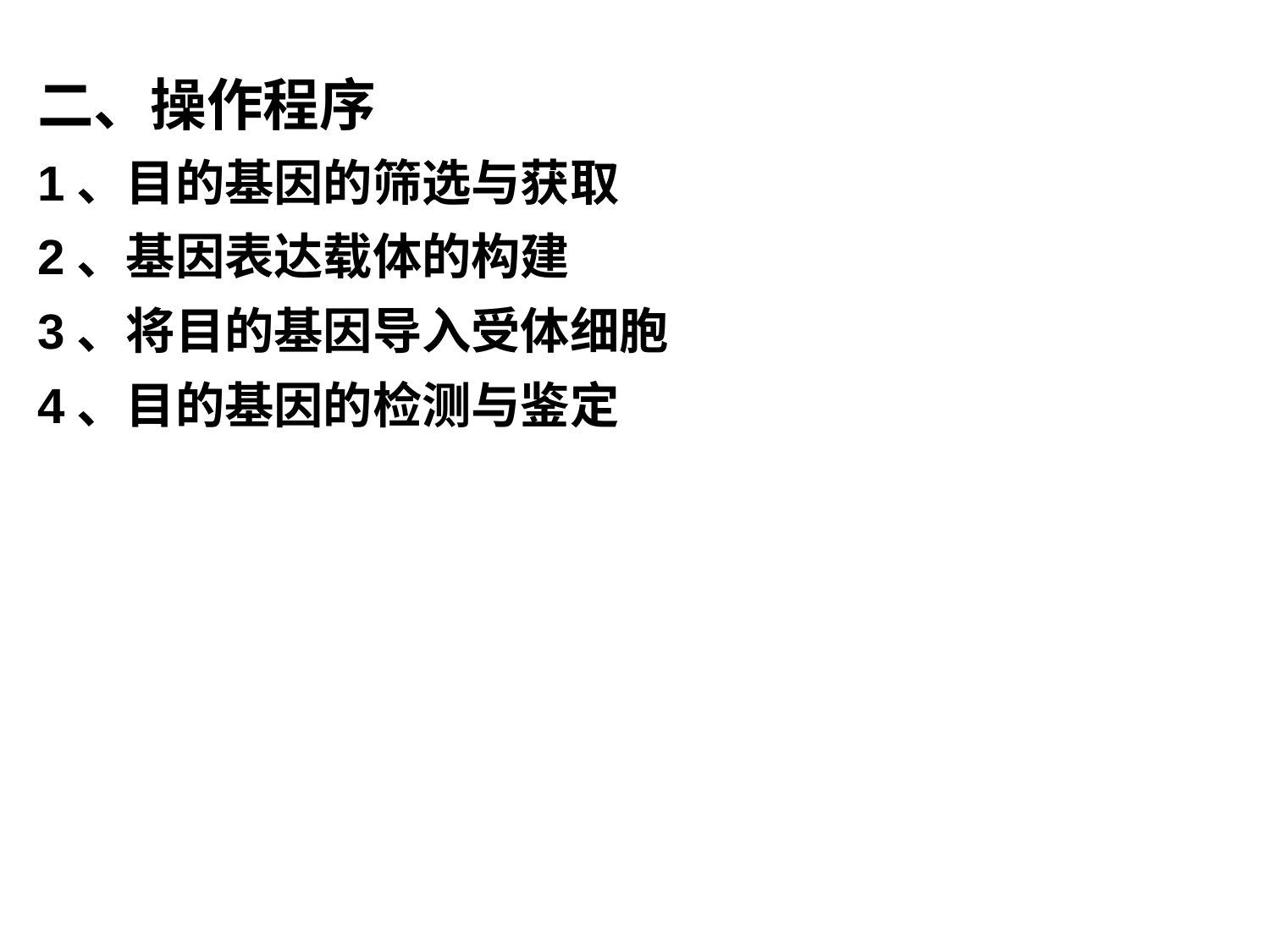

二、操作程序
1、目的基因的筛选与获取
2、基因表达载体的构建
3、将目的基因导入受体细胞
4、目的基因的检测与鉴定